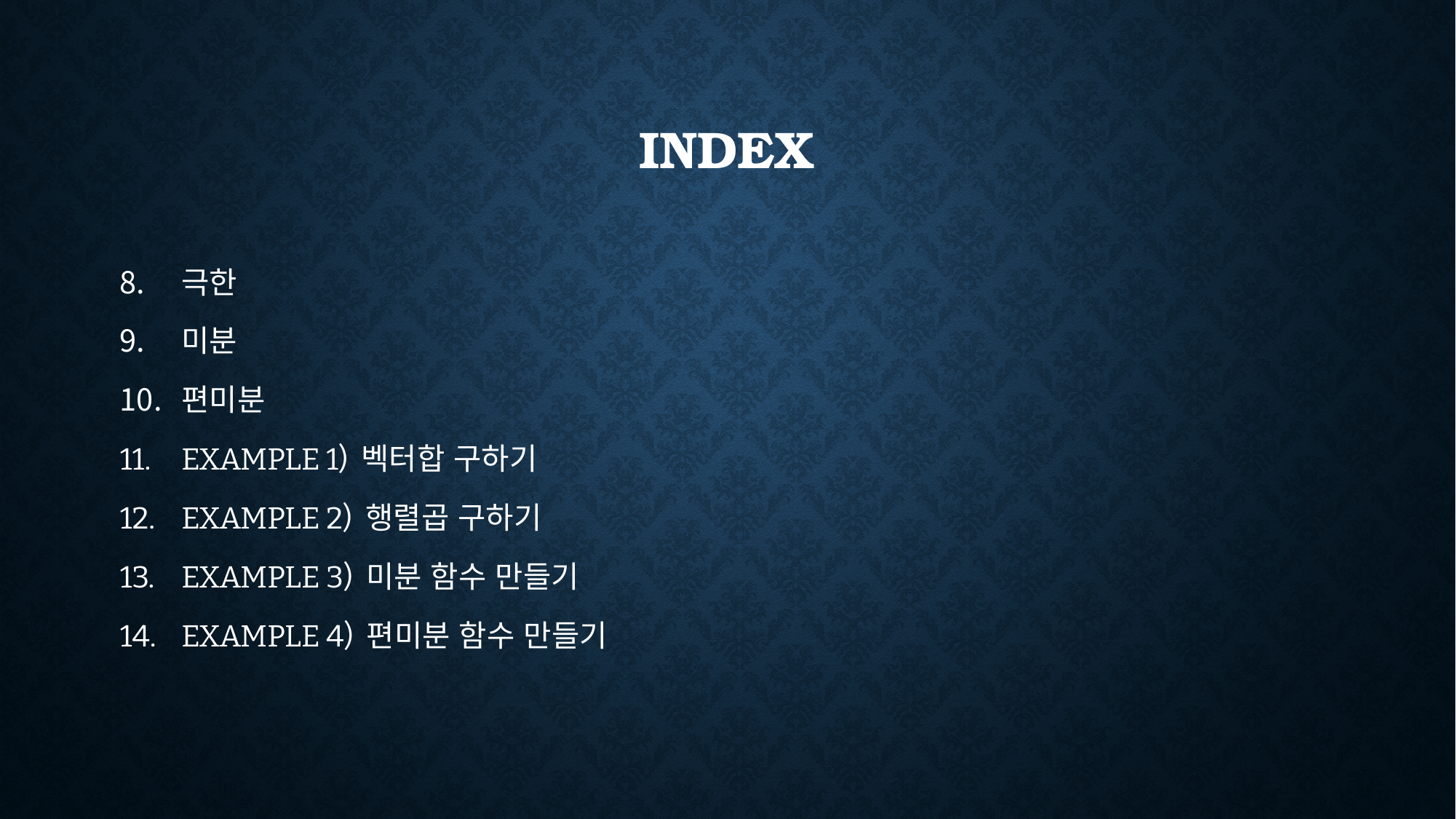

# Index
극한
미분
편미분
EXAMPLE 1) 벡터합 구하기
EXAMPLE 2) 행렬곱 구하기
EXAMPLE 3) 미분 함수 만들기
EXAMPLE 4) 편미분 함수 만들기